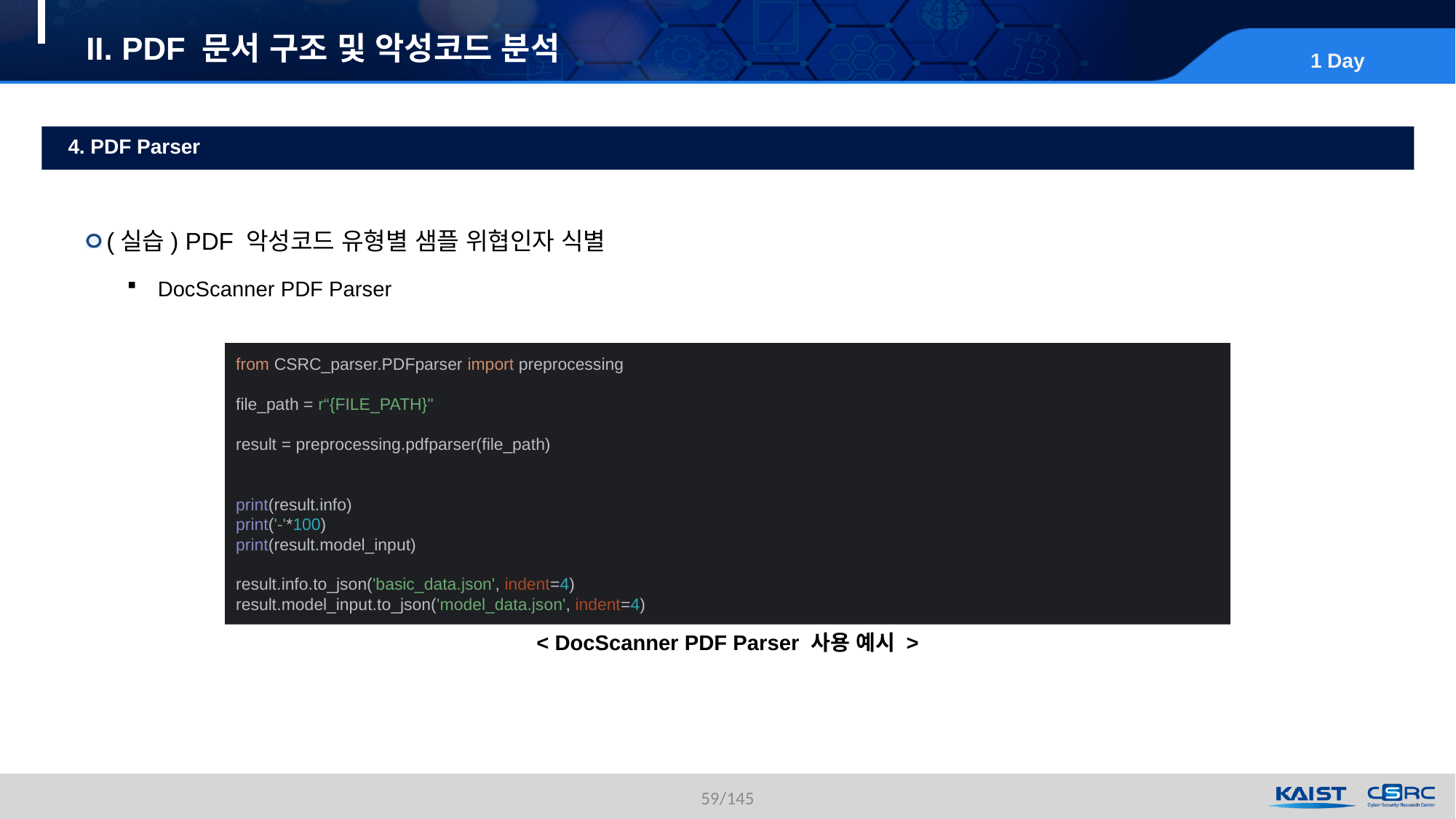

# II. PDF 문서 구조 및 악성코드 분석
4. PDF Parser
(실습) PDF 악성코드 유형별 샘플 위협인자 식별
DocScanner PDF Parser
from CSRC_parser.PDFparser import preprocessing
file_path = r“{FILE_PATH}"
result = preprocessing.pdfparser(file_path)
print(result.info)
print('-'*100)
print(result.model_input)
result.info.to_json('basic_data.json', indent=4)
result.model_input.to_json('model_data.json', indent=4)
< DocScanner PDF Parser 사용 예시 >
59/145